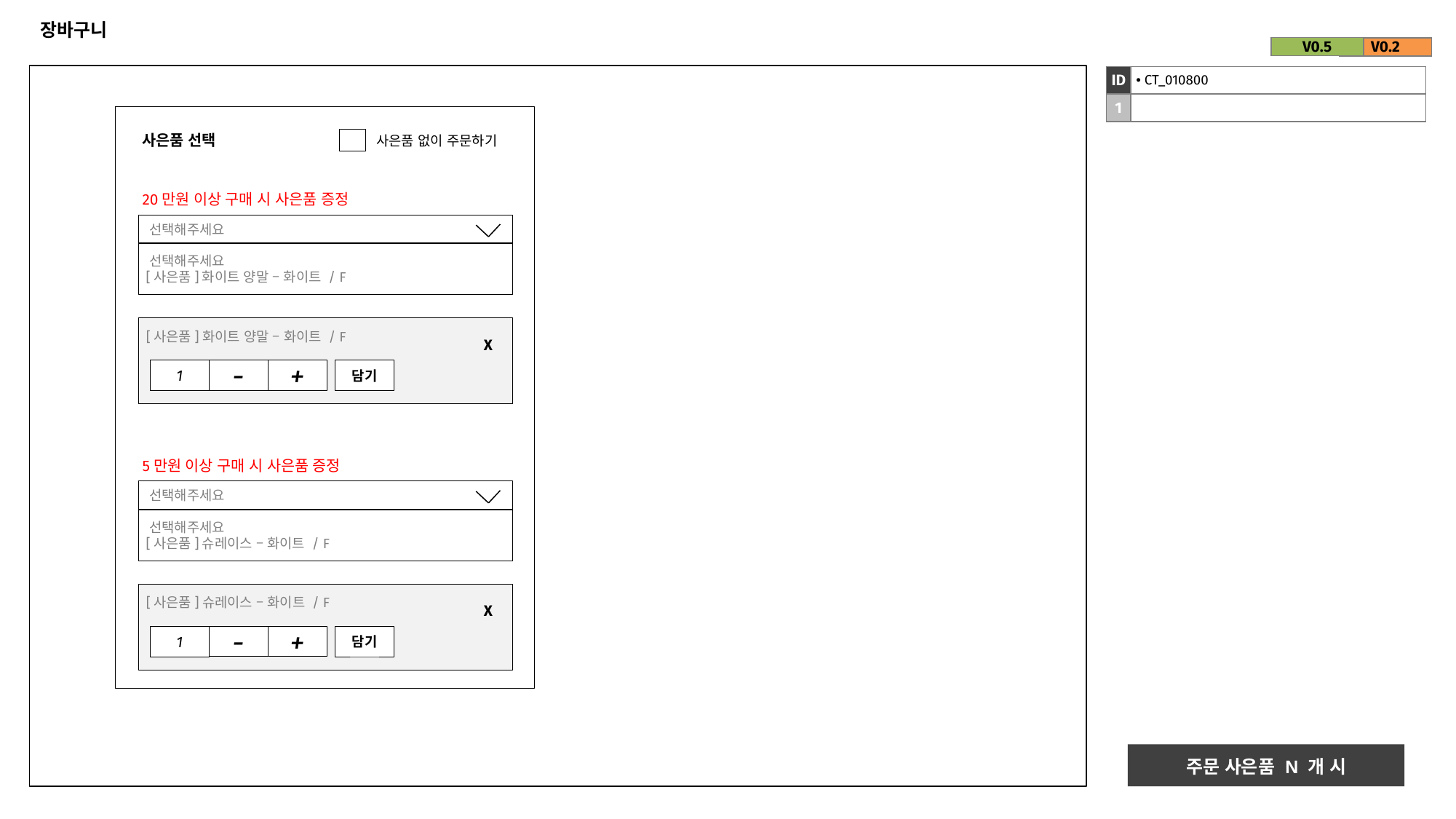

# 장바구니
| V0.5 |
| --- |
| V0.2 |
| --- |

| ID | CT\_010800 |
| --- | --- |
| 1 |  |

사은품 선택
사은품 없이 주문하기

20만원 이상 구매 시 사은품 증정
 선택해주세요
 선택해주세요
 [사은품]화이트 양말 – 화이트 / F
 [사은품]화이트 양말 – 화이트 / F

X
1
-
+
담기
5만원 이상 구매 시 사은품 증정
 선택해주세요
 선택해주세요
 [사은품]슈레이스 – 화이트 / F
 [사은품]슈레이스 – 화이트 / F

X
1
-
+
담기
주문 사은품 N 개 시